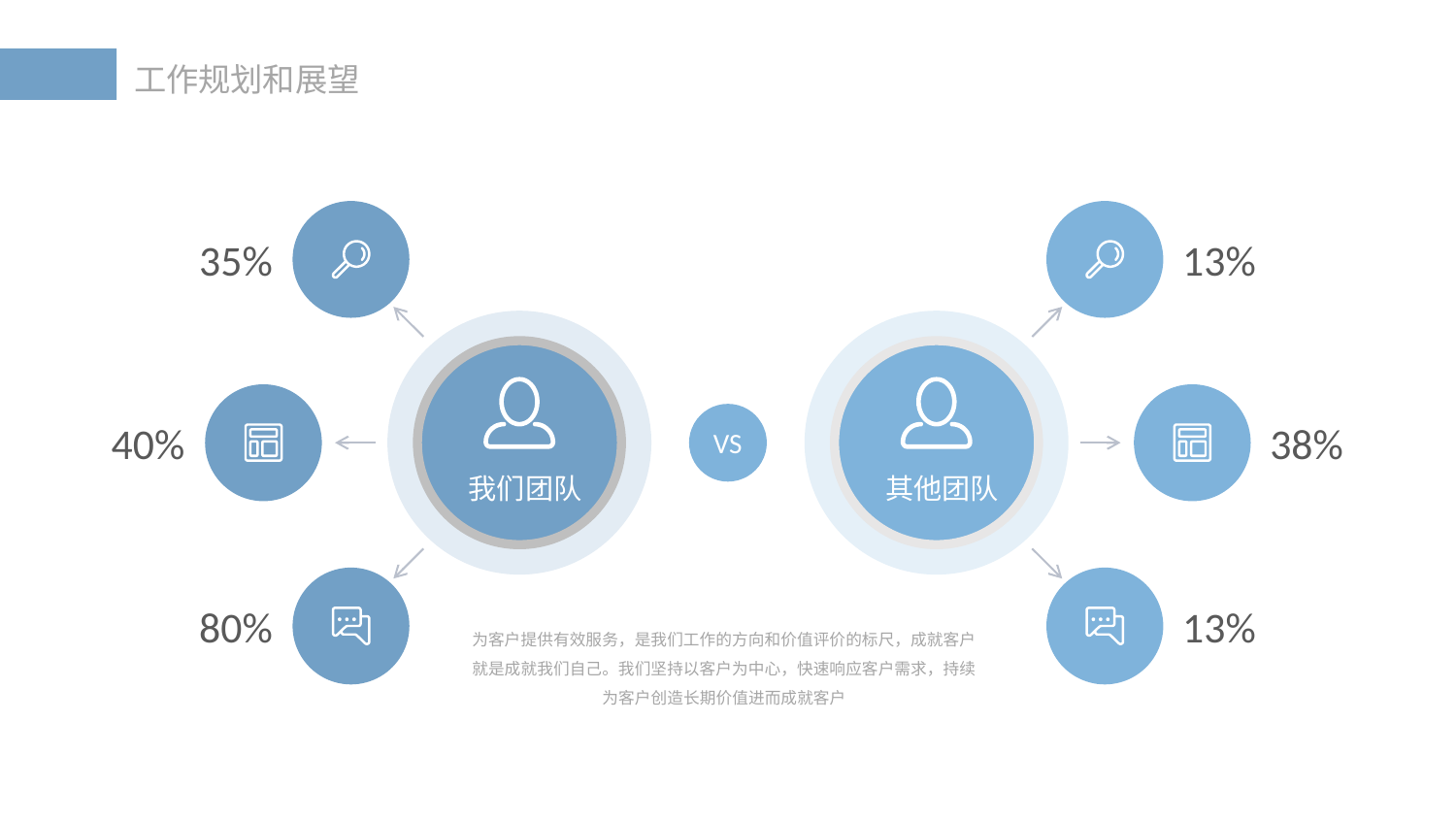

35%
13%

我们团队

其他团队

VS
40%
38%

80%
13%
为客户提供有效服务，是我们工作的方向和价值评价的标尺，成就客户就是成就我们自己。我们坚持以客户为中心，快速响应客户需求，持续为客户创造长期价值进而成就客户